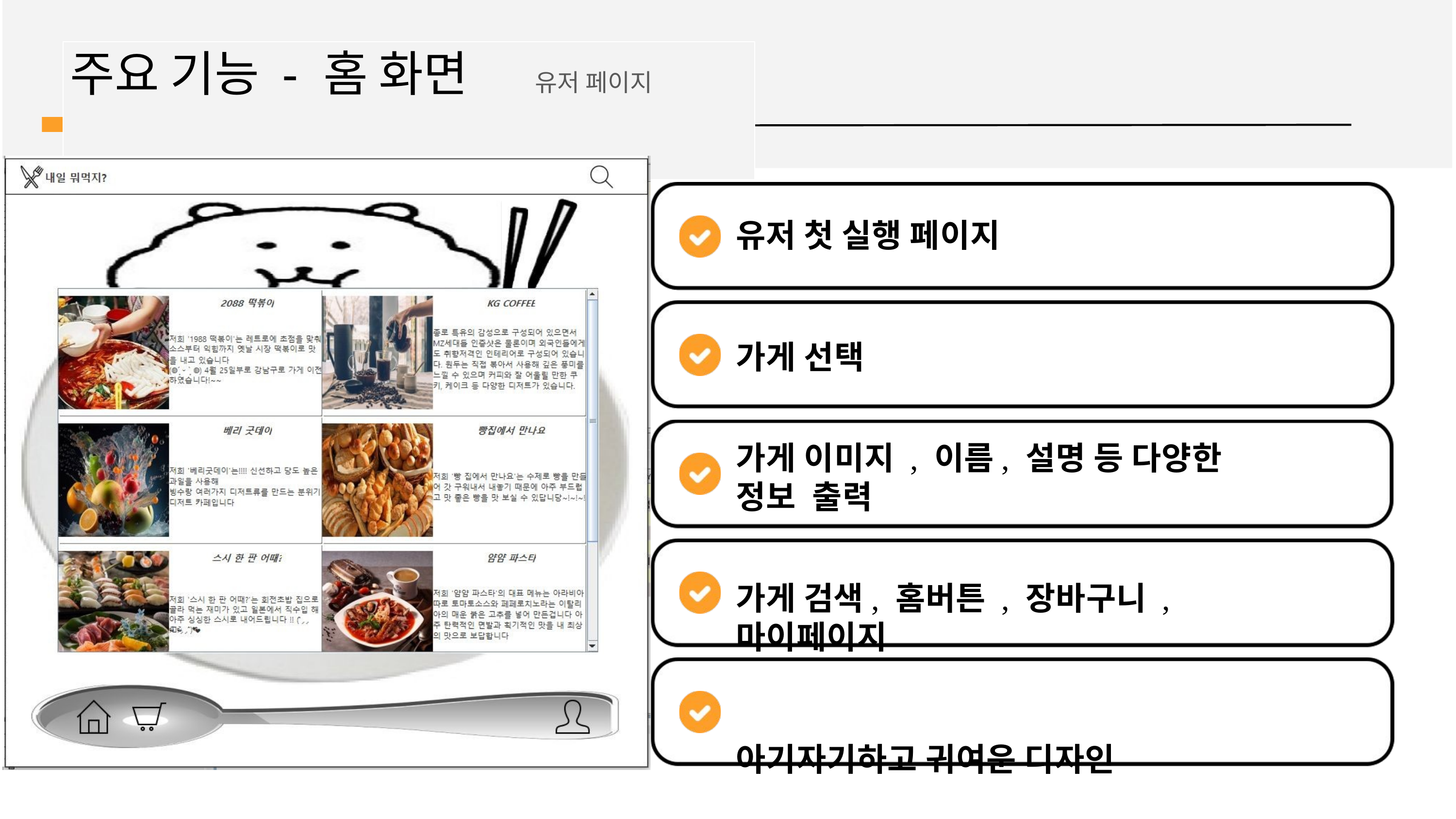

# 주요 기능 - 홈 화면	유저 페이지

유저 첫 실행 페이지

가게 선택

가게 이미지 , 이름, 설명 등 다양한 정보  출력

가게 검색, 홈버튼 , 장바구니 , 마이페이지

아기자기하고 귀여운 디자인